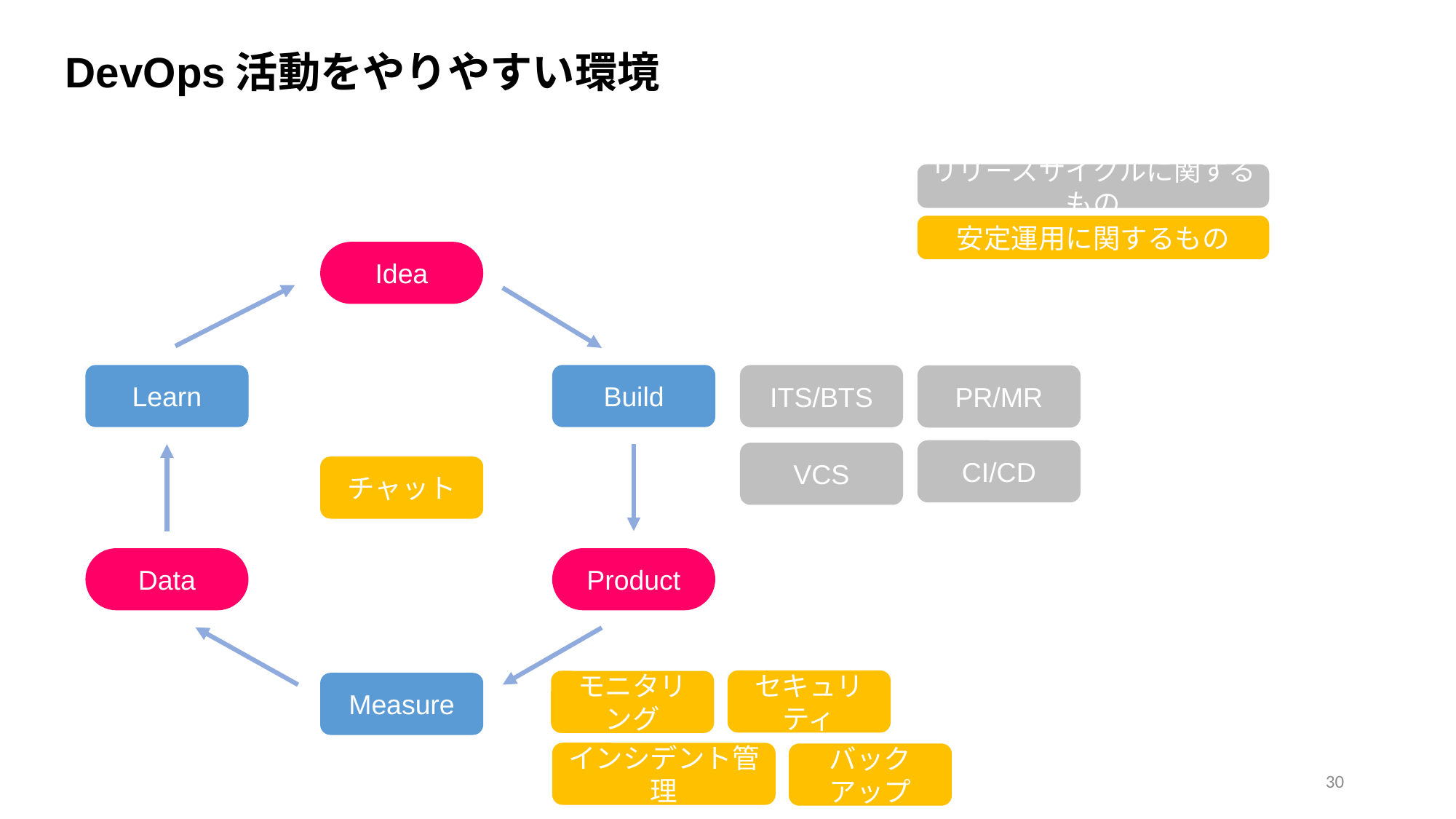

DevOps活動をやりやすい環境
リリースサイクルに関するもの
安定運用に関するもの
Idea
Learn
Build
ITS/BTS
PR/MR
CI/CD
VCS
チャット
Data
Product
セキュリティ
モニタリング
Measure
インシデント管理
バックアップ
30